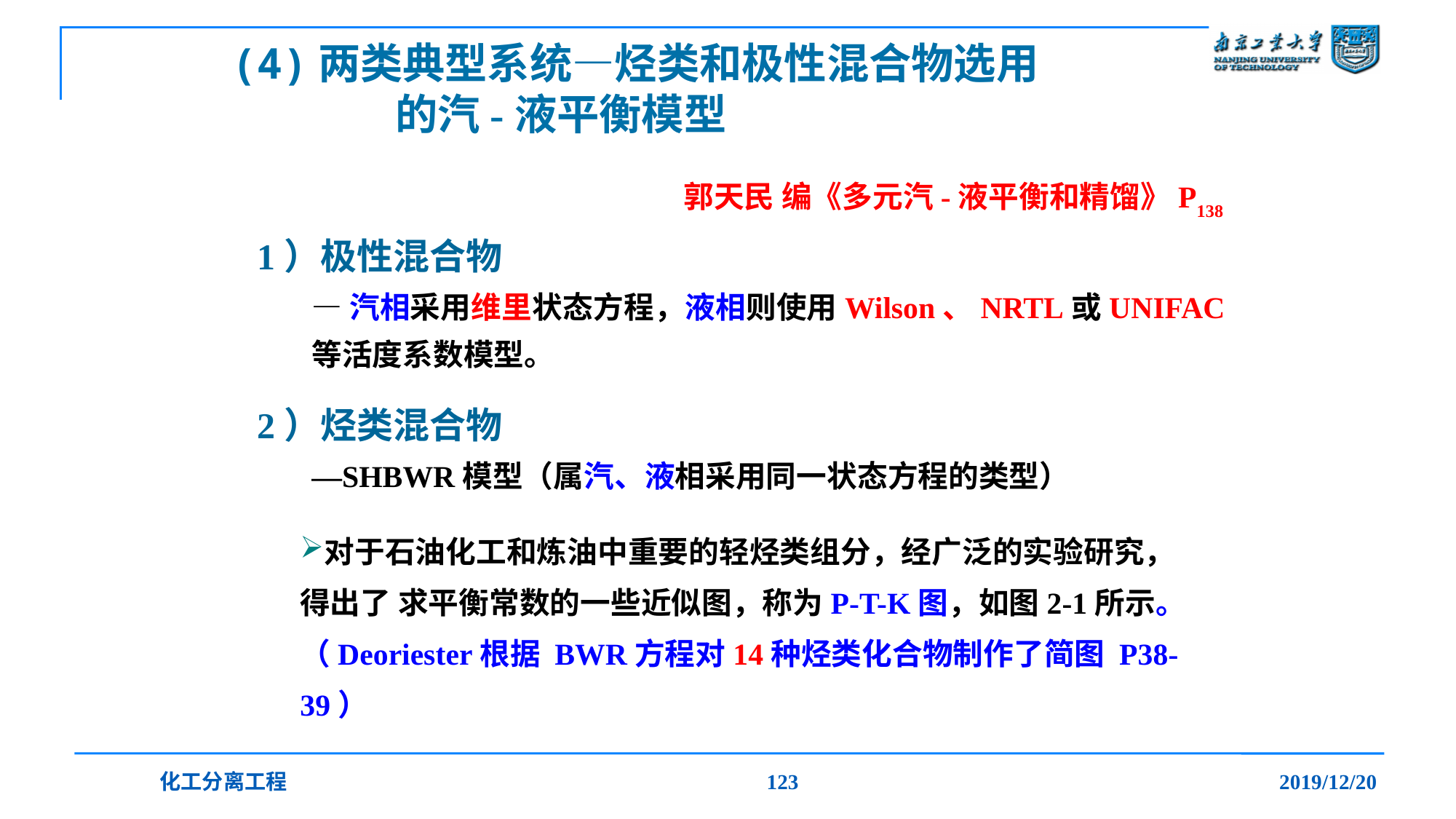

# (4)两类典型系统—烃类和极性混合物选用 的汽-液平衡模型
郭天民 编《多元汽-液平衡和精馏》P138
1）极性混合物
—汽相采用维里状态方程，液相则使用Wilson、NRTL或UNIFAC等活度系数模型。

2）烃类混合物
—SHBWR模型（属汽、液相采用同一状态方程的类型）

对于石油化工和炼油中重要的轻烃类组分，经广泛的实验研究，得出了 求平衡常数的一些近似图，称为P-T-K图，如图2-1所示。（Deoriester根据 BWR方程对14种烃类化合物制作了简图 P38-39）
化工分离工程
123
2019/12/20